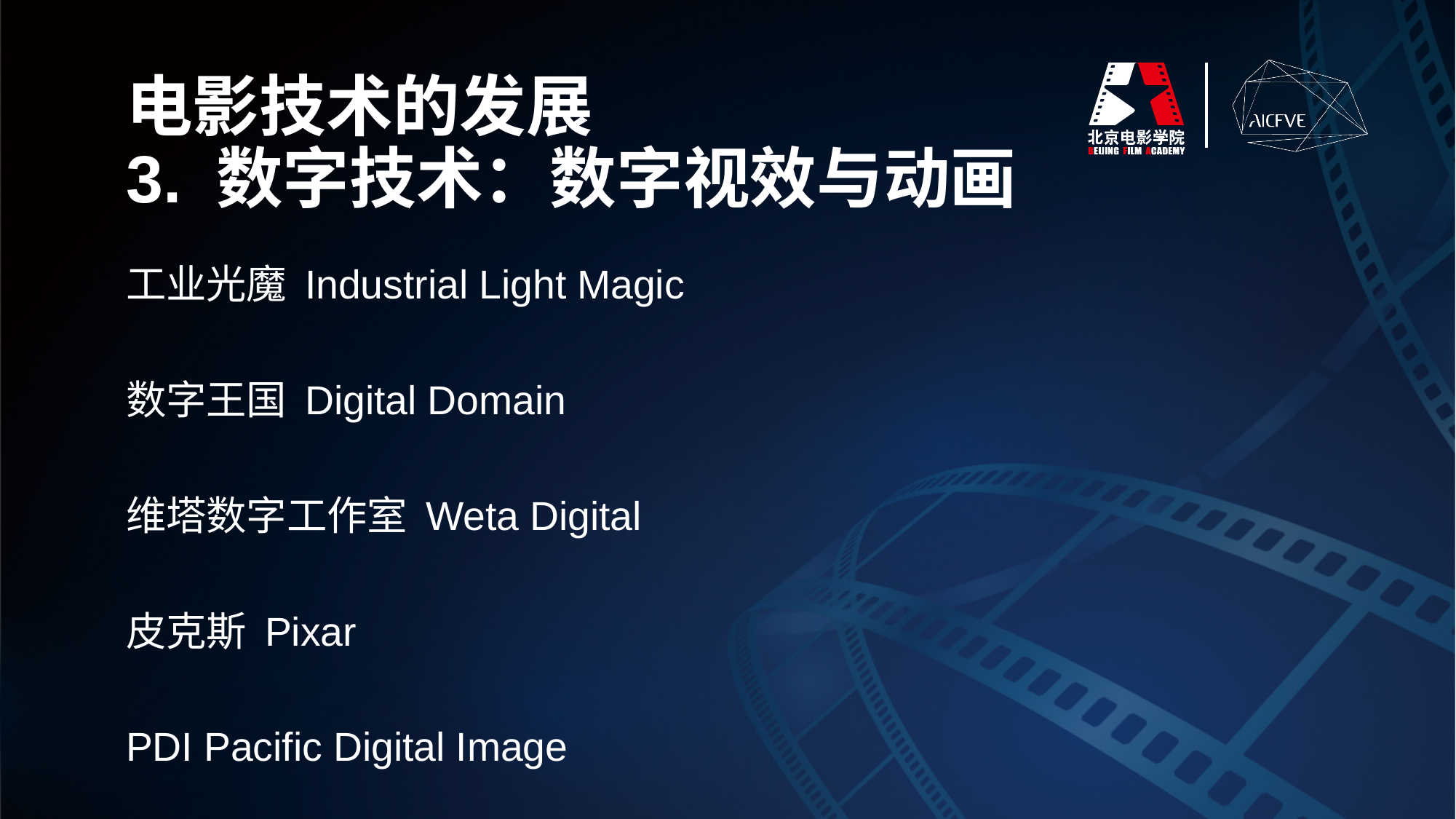

电影技术的发展
3. 数字技术：数字视效与动画
工业光魔 Industrial Light Magic

数字王国 Digital Domain

维塔数字工作室 Weta Digital

皮克斯 Pixar

PDI Pacific Digital Image